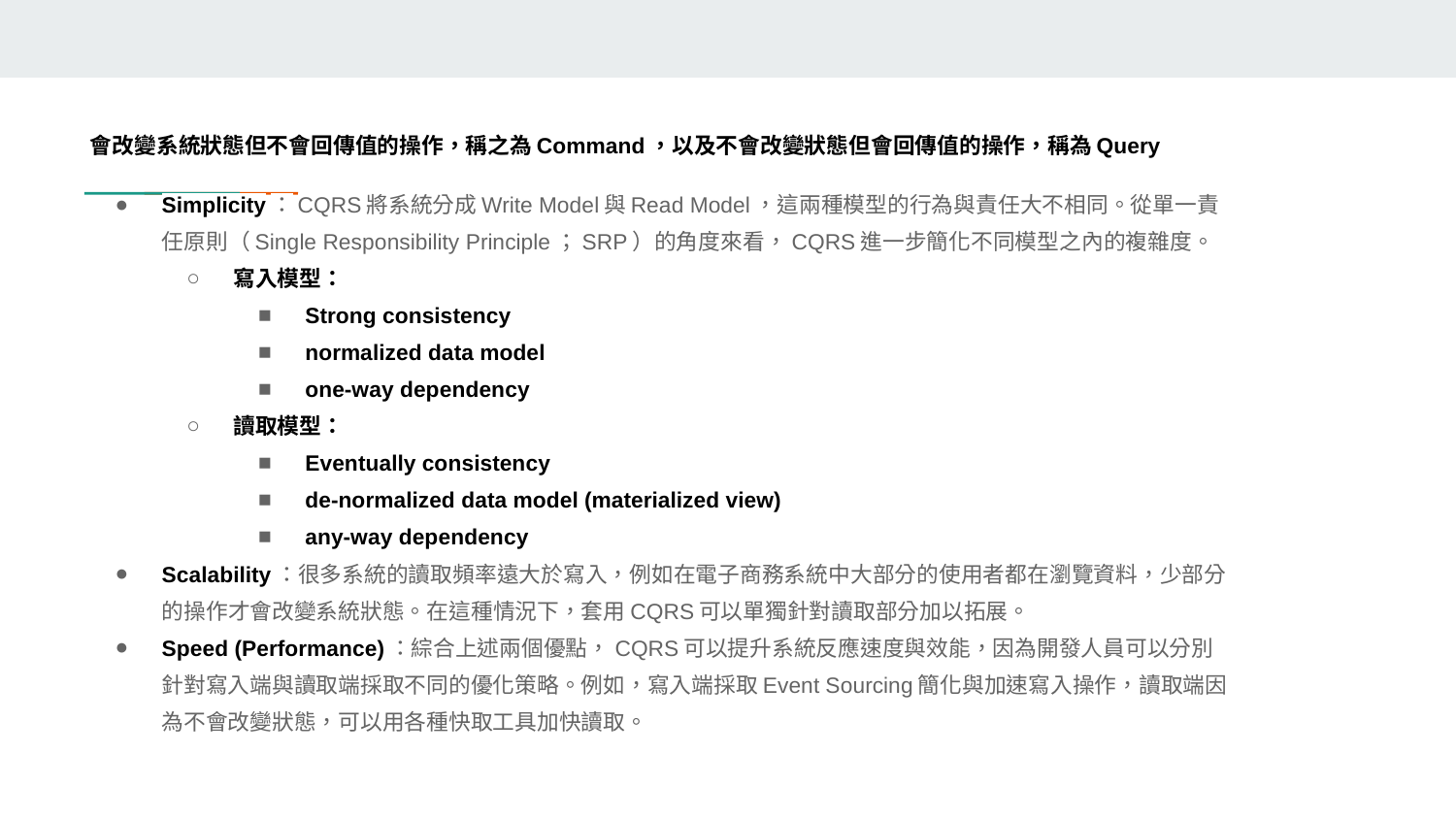

會改變系統狀態但不會回傳值的操作，稱之為Command，以及不會改變狀態但會回傳值的操作，稱為Query
Simplicity：CQRS將系統分成Write Model與Read Model，這兩種模型的行為與責任大不相同。從單一責任原則（Single Responsibility Principle；SRP）的角度來看，CQRS進一步簡化不同模型之內的複雜度。
寫入模型：
Strong consistency
normalized data model
one-way dependency
讀取模型：
Eventually consistency
de-normalized data model (materialized view)
any-way dependency
Scalability：很多系統的讀取頻率遠大於寫入，例如在電子商務系統中大部分的使用者都在瀏覽資料，少部分的操作才會改變系統狀態。在這種情況下，套用CQRS可以單獨針對讀取部分加以拓展。
Speed (Performance)：綜合上述兩個優點，CQRS可以提升系統反應速度與效能，因為開發人員可以分別針對寫入端與讀取端採取不同的優化策略。例如，寫入端採取Event Sourcing簡化與加速寫入操作，讀取端因為不會改變狀態，可以用各種快取工具加快讀取。